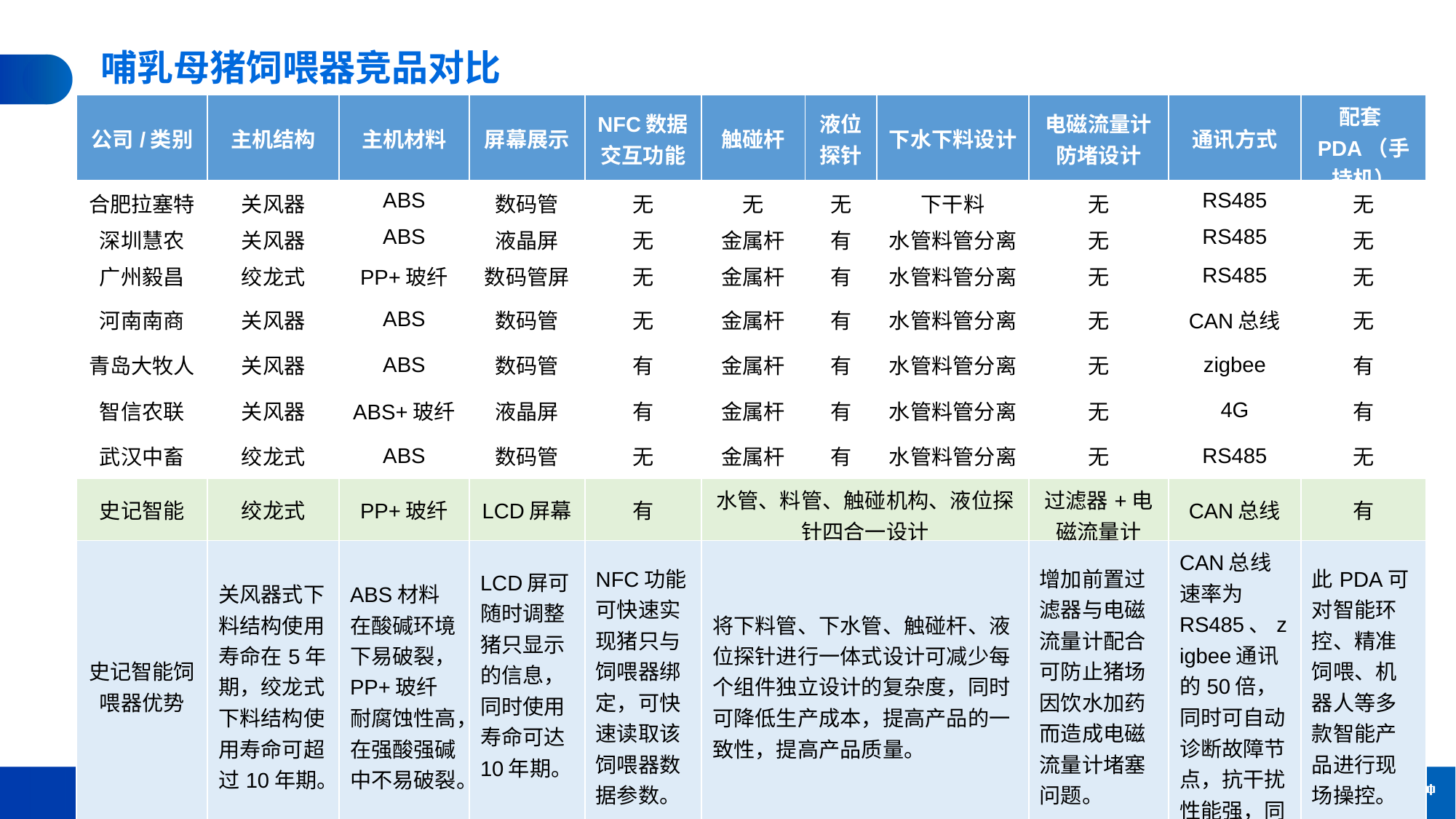

哺乳母猪饲喂器竞品对比
| 公司/类别 | 主机结构 | 主机材料 | 屏幕展示 | NFC数据交互功能 | 触碰杆 | 液位探针 | 下水下料设计 | 电磁流量计防堵设计 | 通讯方式 | 配套PDA（手持机） |
| --- | --- | --- | --- | --- | --- | --- | --- | --- | --- | --- |
| 合肥拉塞特 | 关风器 | ABS | 数码管 | 无 | 无 | 无 | 下干料 | 无 | RS485 | 无 |
| 深圳慧农 | 关风器 | ABS | 液晶屏 | 无 | 金属杆 | 有 | 水管料管分离 | 无 | RS485 | 无 |
| 广州毅昌 | 绞龙式 | PP+玻纤 | 数码管屏 | 无 | 金属杆 | 有 | 水管料管分离 | 无 | RS485 | 无 |
| 河南南商 | 关风器 | ABS | 数码管 | 无 | 金属杆 | 有 | 水管料管分离 | 无 | CAN总线 | 无 |
| 青岛大牧人 | 关风器 | ABS | 数码管 | 有 | 金属杆 | 有 | 水管料管分离 | 无 | zigbee | 有 |
| 智信农联 | 关风器 | ABS+玻纤 | 液晶屏 | 有 | 金属杆 | 有 | 水管料管分离 | 无 | 4G | 有 |
| 武汉中畜 | 绞龙式 | ABS | 数码管 | 无 | 金属杆 | 有 | 水管料管分离 | 无 | RS485 | 无 |
| 史记智能 | 绞龙式 | PP+玻纤 | LCD屏幕 | 有 | 水管、料管、触碰机构、液位探针四合一设计 |  |  | 过滤器+电磁流量计 | CAN总线 | 有 |
| 史记智能饲喂器优势 | 关风器式下料结构使用寿命在5年期，绞龙式下料结构使用寿命可超过10年期。 | ABS材料在酸碱环境下易破裂，PP+玻纤耐腐蚀性高，在强酸强碱中不易破裂。 | LCD屏可随时调整猪只显示的信息，同时使用寿命可达10年期。 | NFC功能可快速实现猪只与饲喂器绑定，可快速读取该饲喂器数据参数。 | 将下料管、下水管、触碰杆、液位探针进行一体式设计可减少每个组件独立设计的复杂度，同时可降低生产成本，提高产品的一致性，提高产品质量。 |  |  | 增加前置过滤器与电磁流量计配合可防止猪场因饮水加药而造成电磁流量计堵塞问题。 | CAN总线速率为RS485、zigbee通讯的50倍，同时可自动诊断故障节点，抗干扰性能强，同定性优于4G网络。 | 此PDA可对智能环控、精准饲喂、机器人等多款智能产品进行现场操控。 |